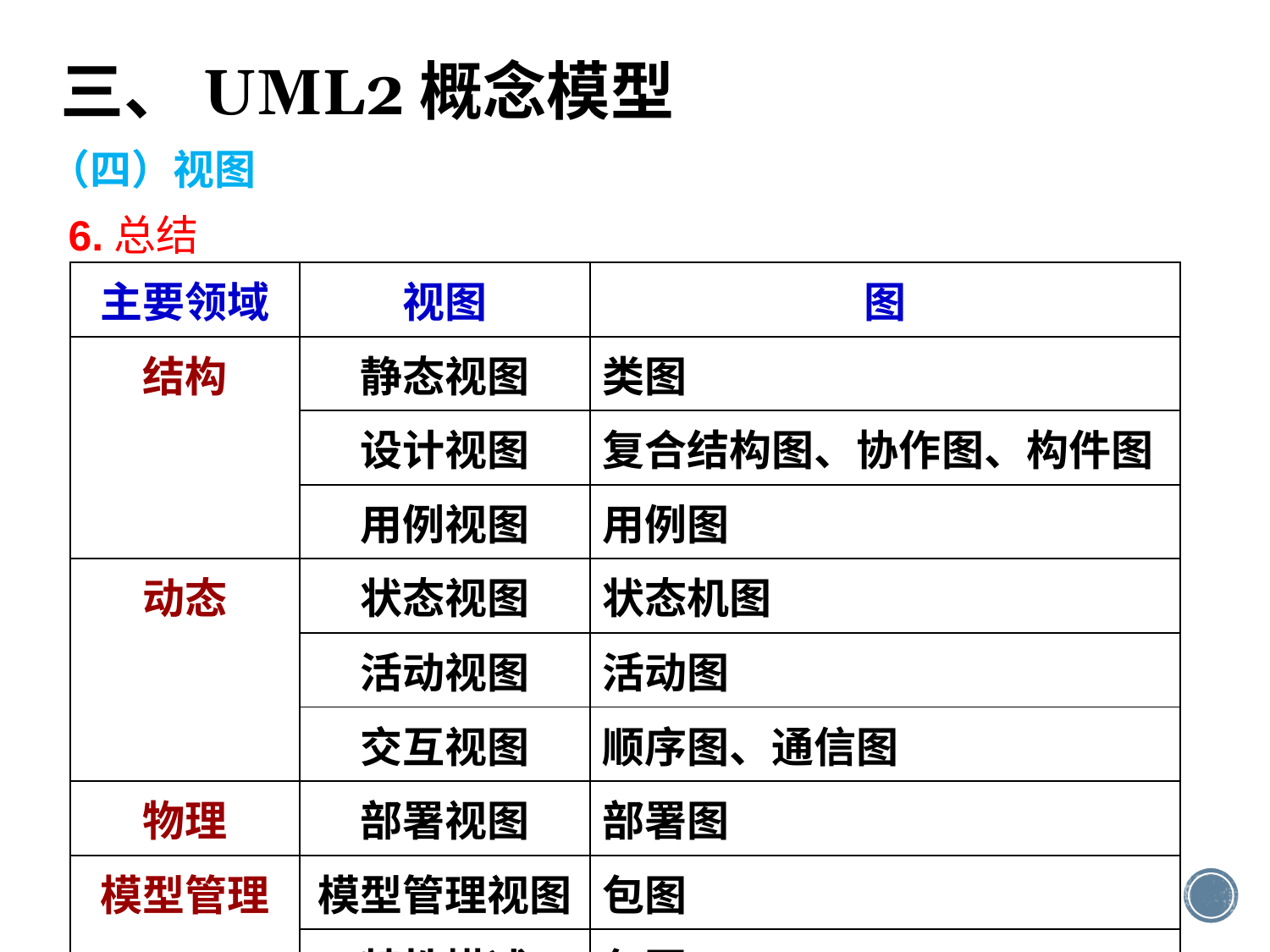

三、UML2概念模型
（四）视图
6.总结
| 主要领域 | 视图 | 图 |
| --- | --- | --- |
| 结构 | 静态视图 | 类图 |
|  | 设计视图 | 复合结构图、协作图、构件图 |
|  | 用例视图 | 用例图 |
| 动态 | 状态视图 | 状态机图 |
|  | 活动视图 | 活动图 |
|  | 交互视图 | 顺序图、通信图 |
| 物理 | 部署视图 | 部署图 |
| 模型管理 | 模型管理视图 | 包图 |
|  | 特性描述 | 包图 |